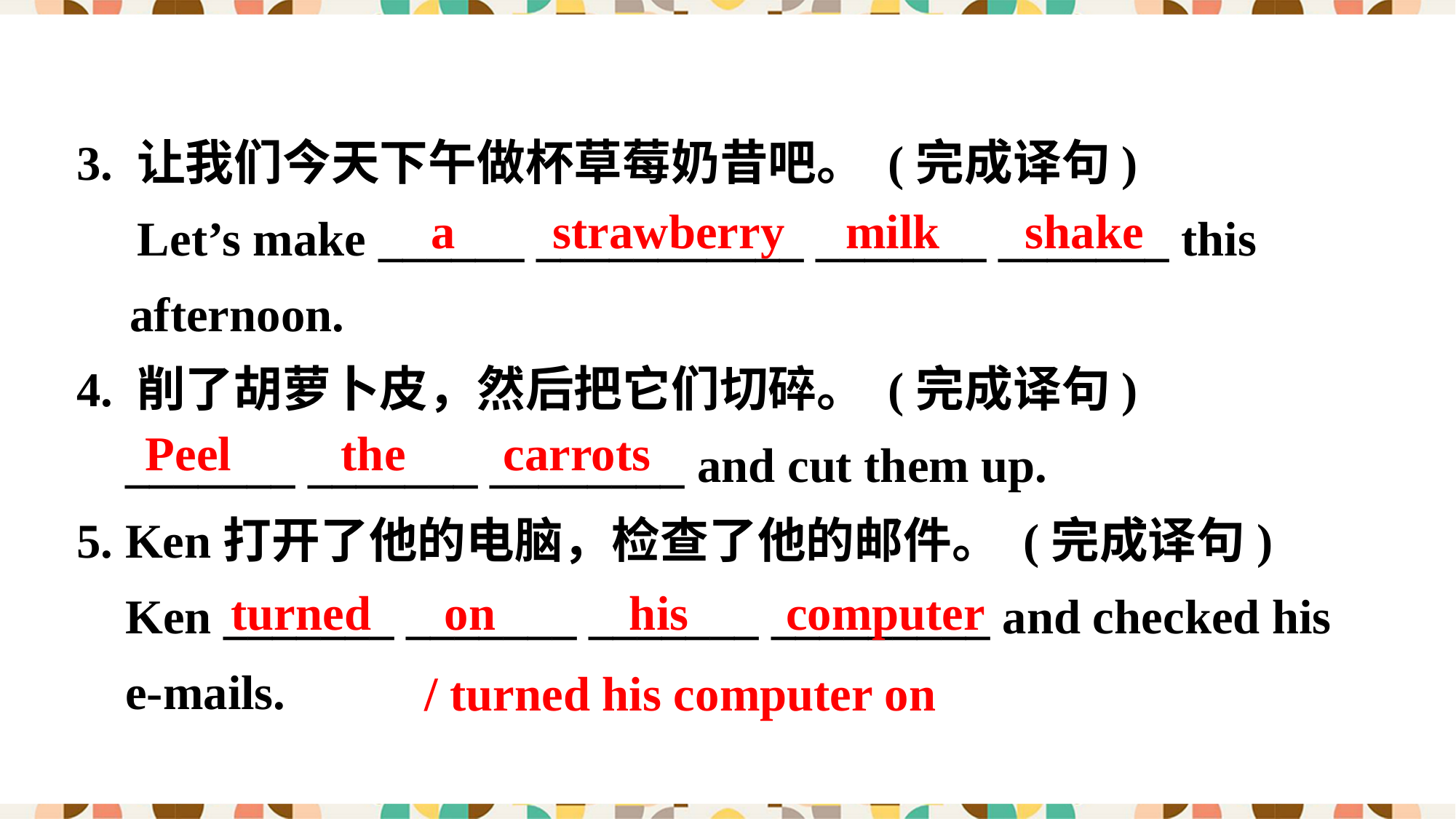

3. 让我们今天下午做杯草莓奶昔吧。 (完成译句)
     Let’s make ______ ___________ _______ _______ this afternoon.
4. 削了胡萝卜皮，然后把它们切碎。 (完成译句)
    _______ _______ ________ and cut them up.
5. Ken打开了他的电脑，检查了他的邮件。 (完成译句)
    Ken _______ _______ _______ _________ and checked his
    e-mails.
   a        strawberry     milk       shake
Peel         the        carrots
turned      on           his        computer
/ turned his computer on